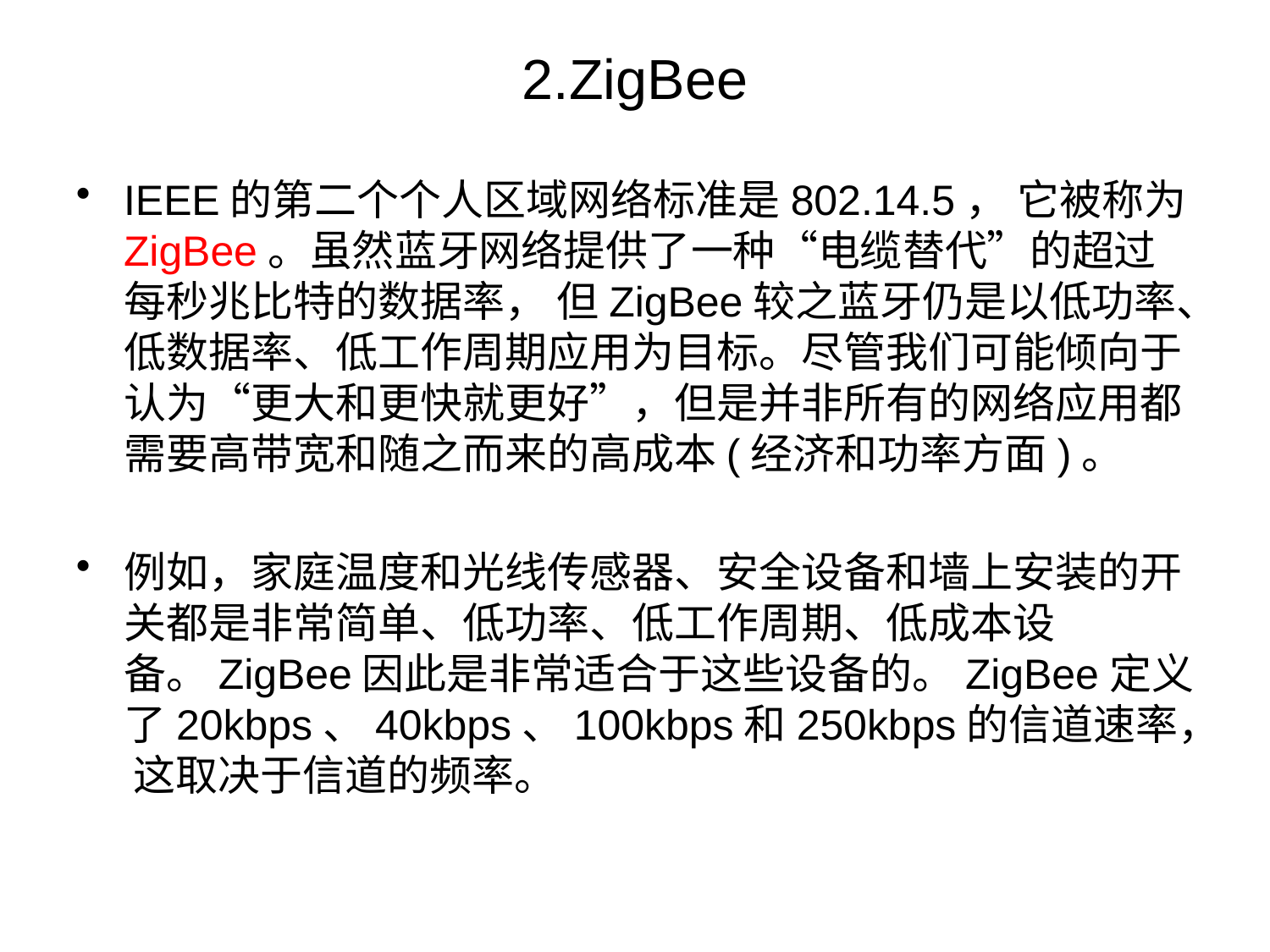

# 2.ZigBee
IEEE的第二个个人区域网络标准是802.14.5， 它被称为ZigBee。虽然蓝牙网络提供了一种“电缆替代”的超过每秒兆比特的数据率， 但ZigBee较之蓝牙仍是以低功率、低数据率、低工作周期应用为目标。尽管我们可能倾向于认为“更大和更快就更好”，但是并非所有的网络应用都需要高带宽和随之而来的高成本(经济和功率方面)。

例如，家庭温度和光线传感器、安全设备和墙上安装的开关都是非常简单、低功率、低工作周期、低成本设备。ZigBee因此是非常适合于这些设备的。ZigBee定义了20kbps、40kbps、100kbps和250kbps的信道速率， 这取决于信道的频率。